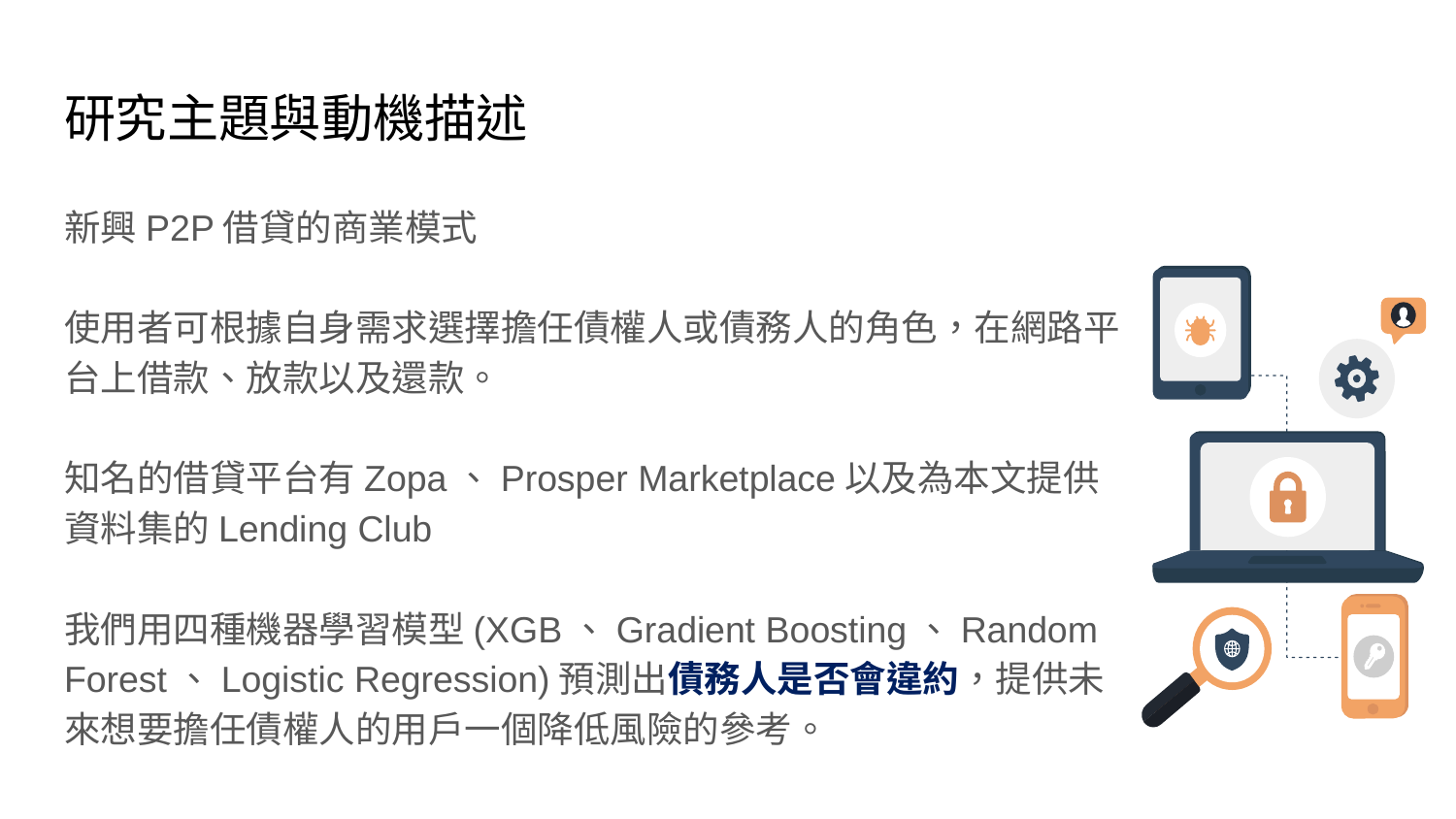

# 研究主題與動機描述
新興P2P借貸的商業模式

使用者可根據自身需求選擇擔任債權人或債務人的角色，在網路平台上借款、放款以及還款。

知名的借貸平台有Zopa、Prosper Marketplace以及為本文提供資料集的Lending Club

我們用四種機器學習模型(XGB、Gradient Boosting、Random Forest、Logistic Regression)預測出債務人是否會違約，提供未來想要擔任債權人的用戶一個降低風險的參考。